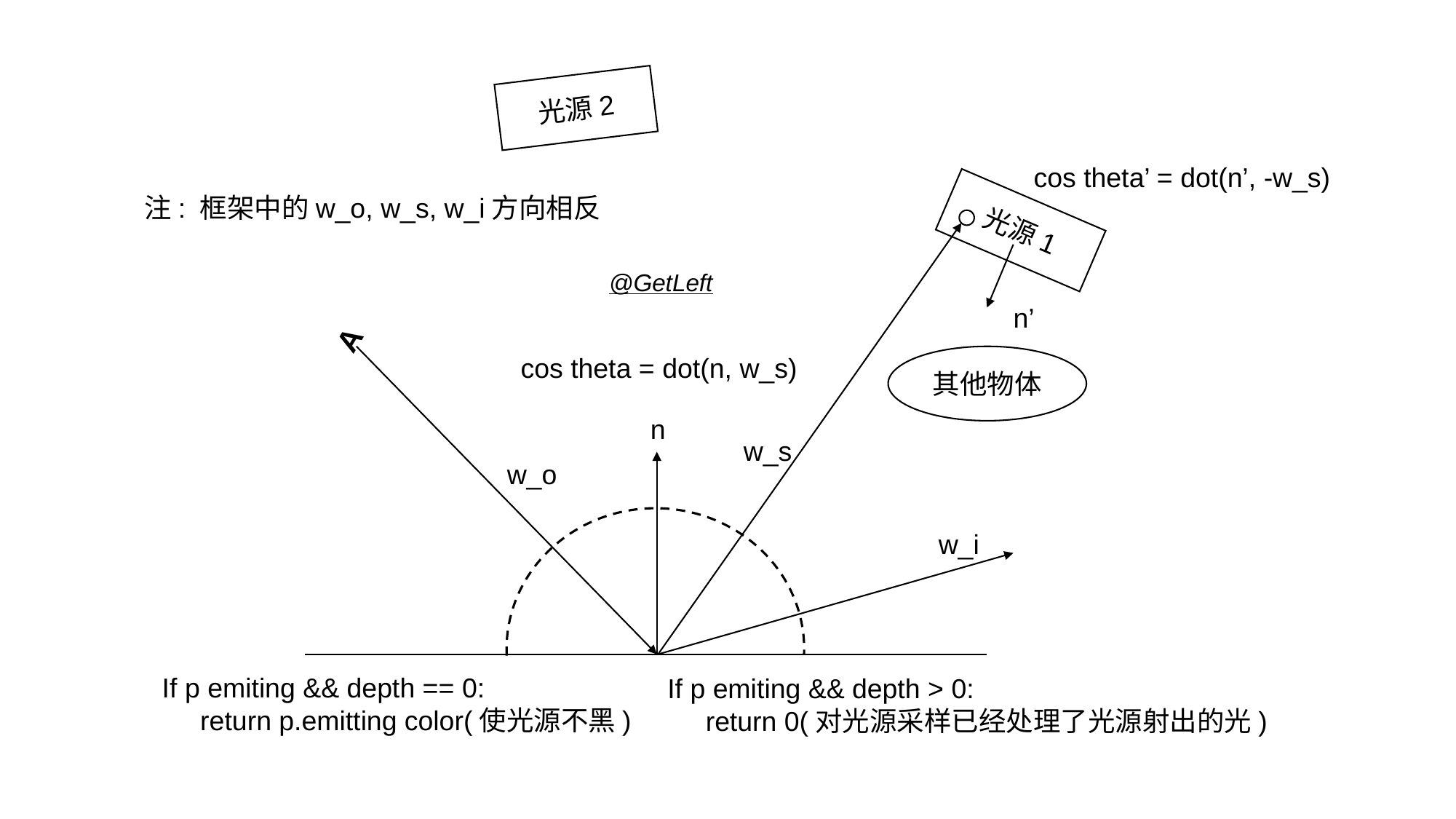

光源2
cos theta’ = dot(n’, -w_s)
注: 框架中的w_o, w_s, w_i方向相反
光源1

@GetLeft
n’
A
cos theta = dot(n, w_s)
其他物体
n
w_s
w_o

w_i
If p emiting && depth == 0:
     return p.emitting color(使光源不黑)
If p emiting && depth > 0:
     return 0(对光源采样已经处理了光源射出的光)